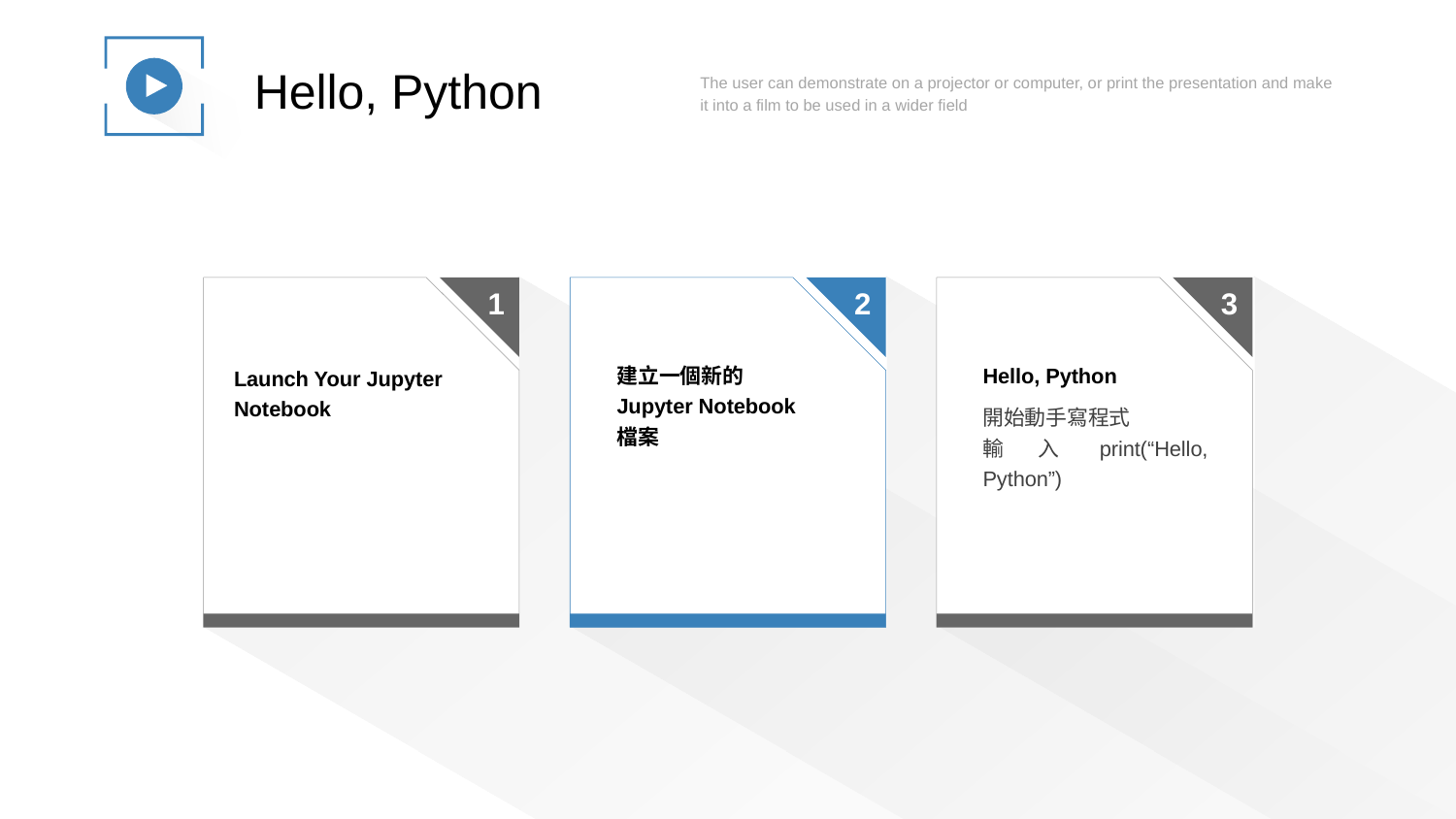

Hello, Python
The user can demonstrate on a projector or computer, or print the presentation and make it into a film to be used in a wider field

1

2

3

建立一個新的Jupyter Notebook檔案

Hello, Python
開始動手寫程式
輸入print(“Hello, Python”)
Launch Your Jupyter Notebook